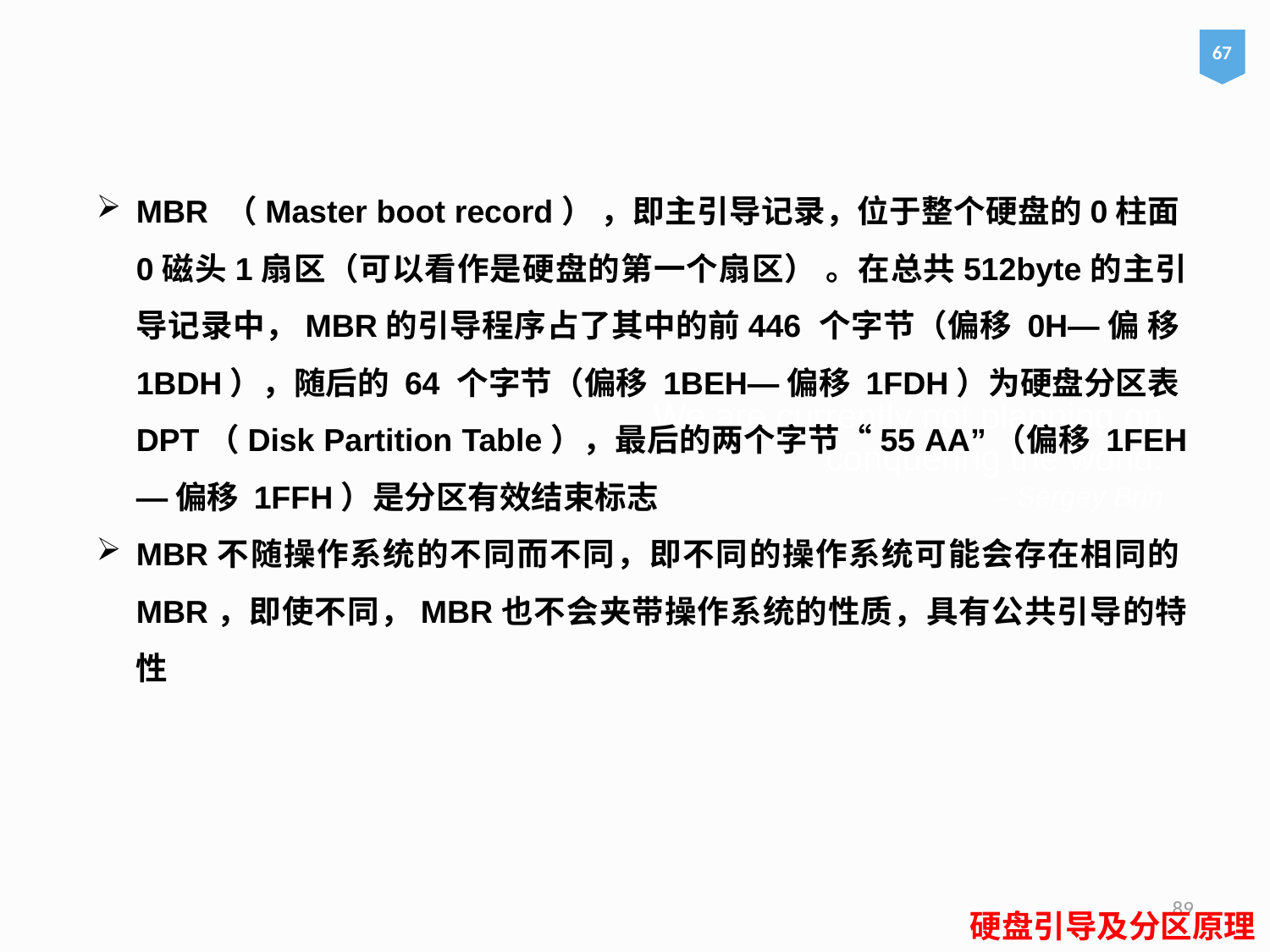

67

MBR （Master boot record） ，即主引导记录，位于整个硬盘的0柱面0磁头1扇区（可以看作是硬盘的第一个扇区） 。在总共512byte的主引导记录中，MBR的引导程序占了其中的前446 个字节（偏移 0H—偏 移1BDH），随后的 64 个字节（偏移 1BEH—偏移 1FDH）为硬盘分区表DPT（Disk Partition Table），最后的两个字节“55 AA”（偏移 1FEH—偏移 1FFH）是分区有效结束标志
MBR不随操作系统的不同而不同，即不同的操作系统可能会存在相同的MBR，即使不同，MBR也不会夹带操作系统的性质，具有公共引导的特性

# We are currently not planning on conquering the world. – Sergey Brin
89
硬盘引导及分区原理